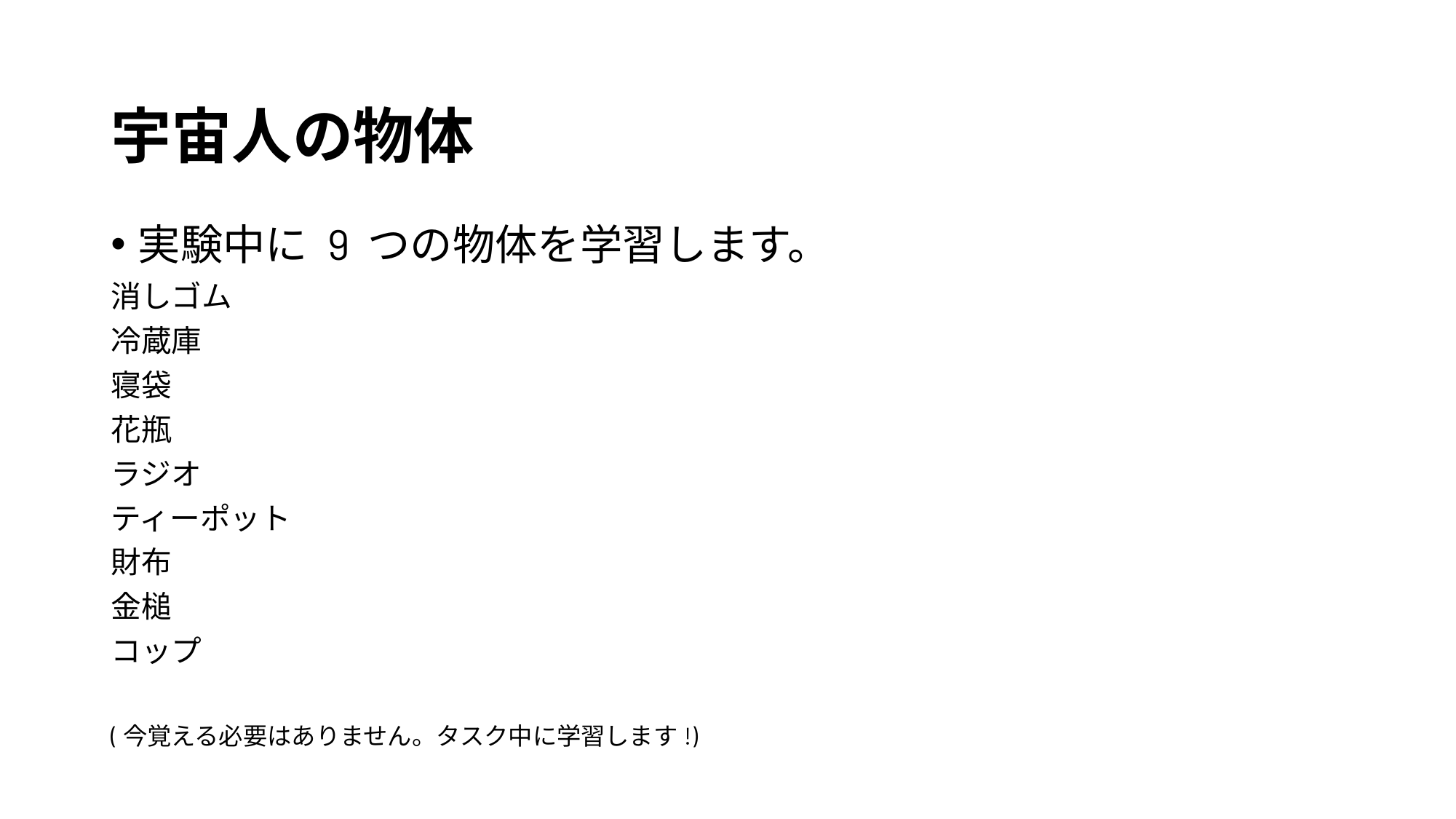

宇宙人の物体

実験中に 9 つの物体を学習します。
消しゴム
冷蔵庫
寝袋
花瓶
ラジオ
ティーポット
財布
金槌
コップ

(今覚える必要はありません。タスク中に学習します!)